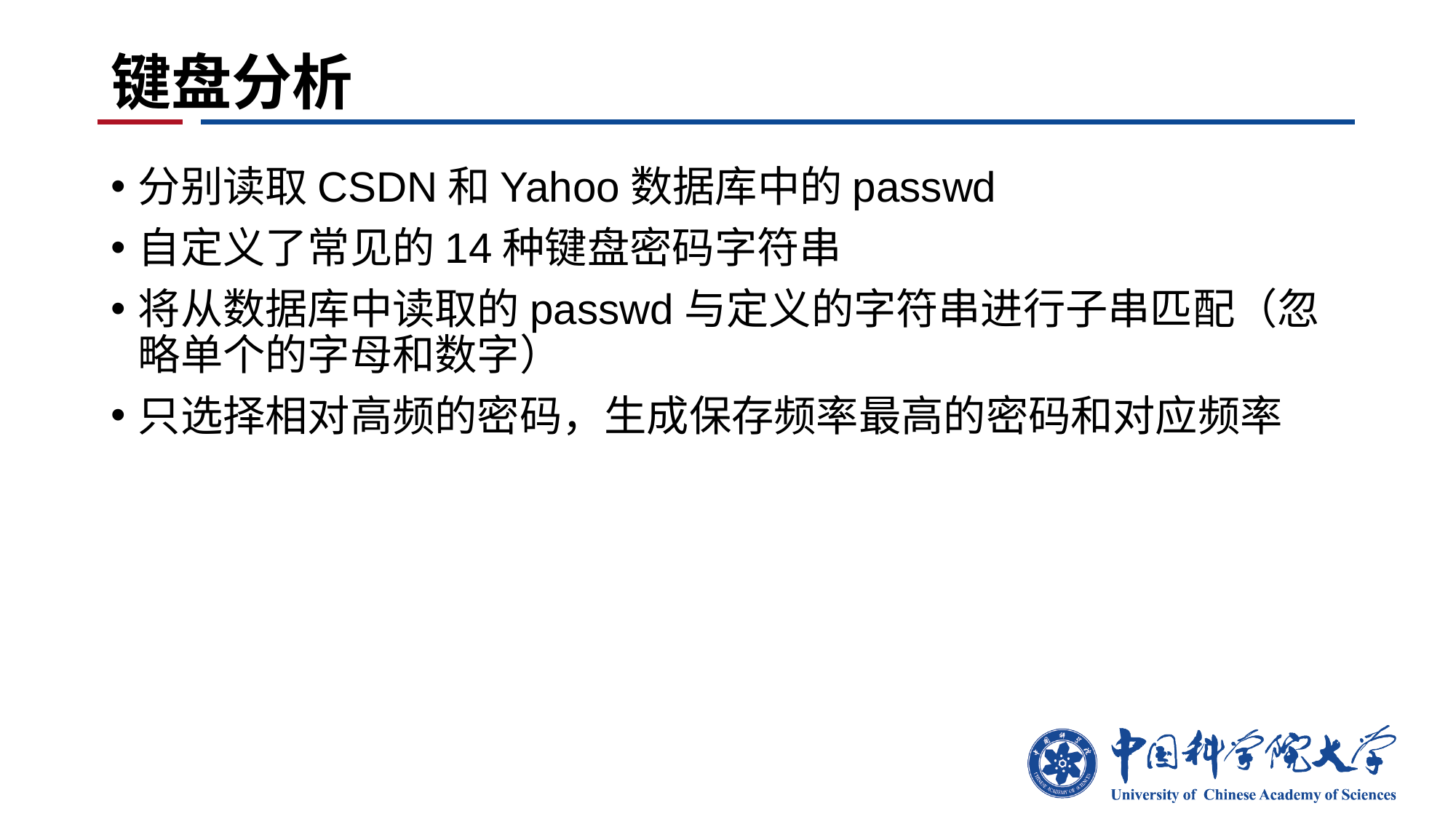

# 键盘分析
分别读取CSDN和Yahoo数据库中的passwd
自定义了常见的14种键盘密码字符串
将从数据库中读取的passwd与定义的字符串进行子串匹配（忽略单个的字母和数字）
只选择相对高频的密码，生成保存频率最高的密码和对应频率